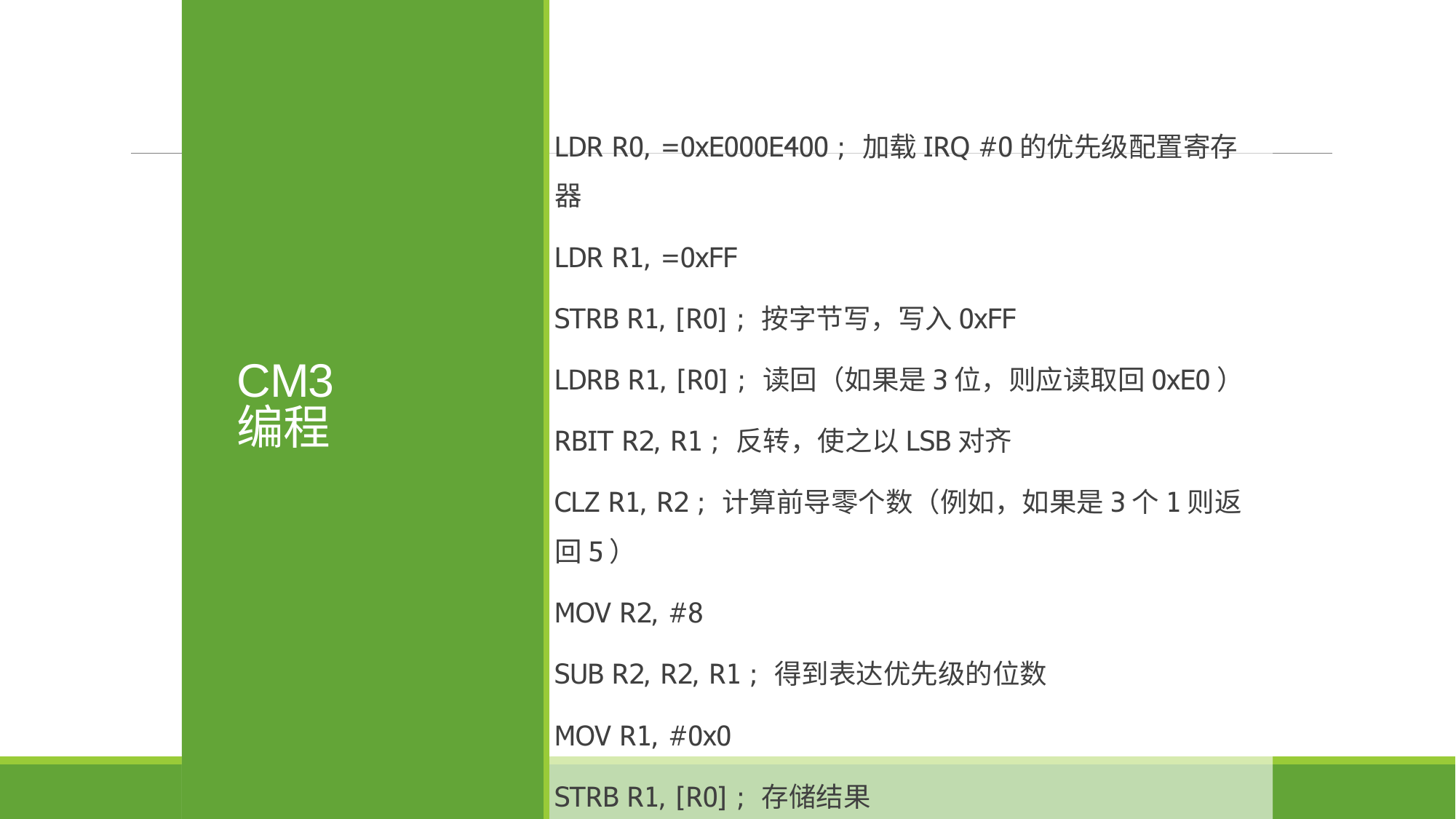

# CM3 编程
LDR R0, =0xE000E400 ; 加载IRQ #0的优先级配置寄存器
LDR R1, =0xFF
STRB R1, [R0] ; 按字节写，写入0xFF
LDRB R1, [R0] ; 读回（如果是3位，则应读取回0xE0）
RBIT R2, R1 ; 反转，使之以LSB对齐
CLZ R1, R2 ; 计算前导零个数（例如，如果是3个1则返回5）
MOV R2, #8
SUB R2, R2, R1 ; 得到表达优先级的位数
MOV R1, #0x0
STRB R1, [R0] ; 存储结果